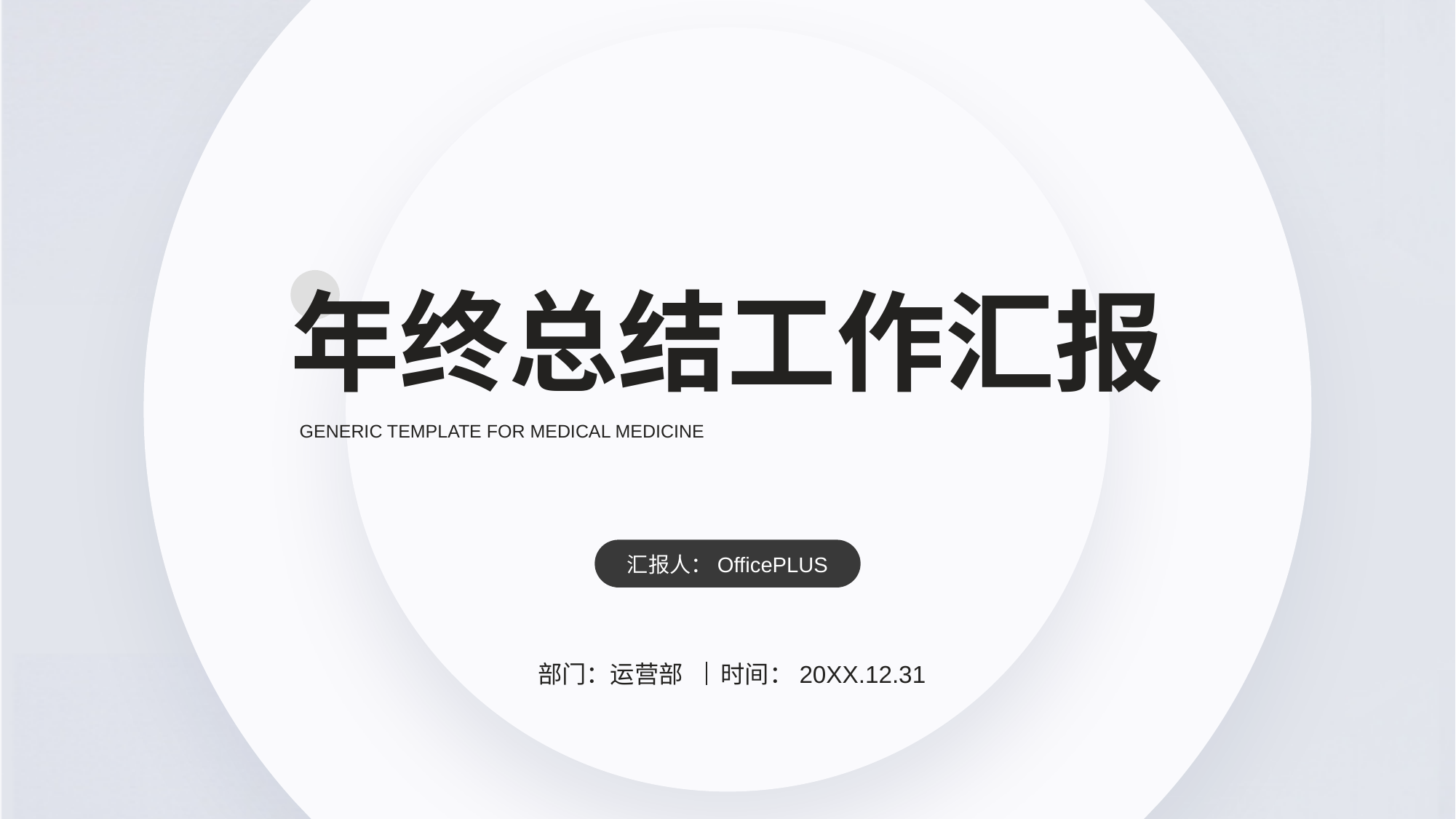

年终总结工作汇报

GENERIC TEMPLATE FOR MEDICAL MEDICINE

汇报人：OfficePLUS
部门：运营部
时间：20XX.12.31